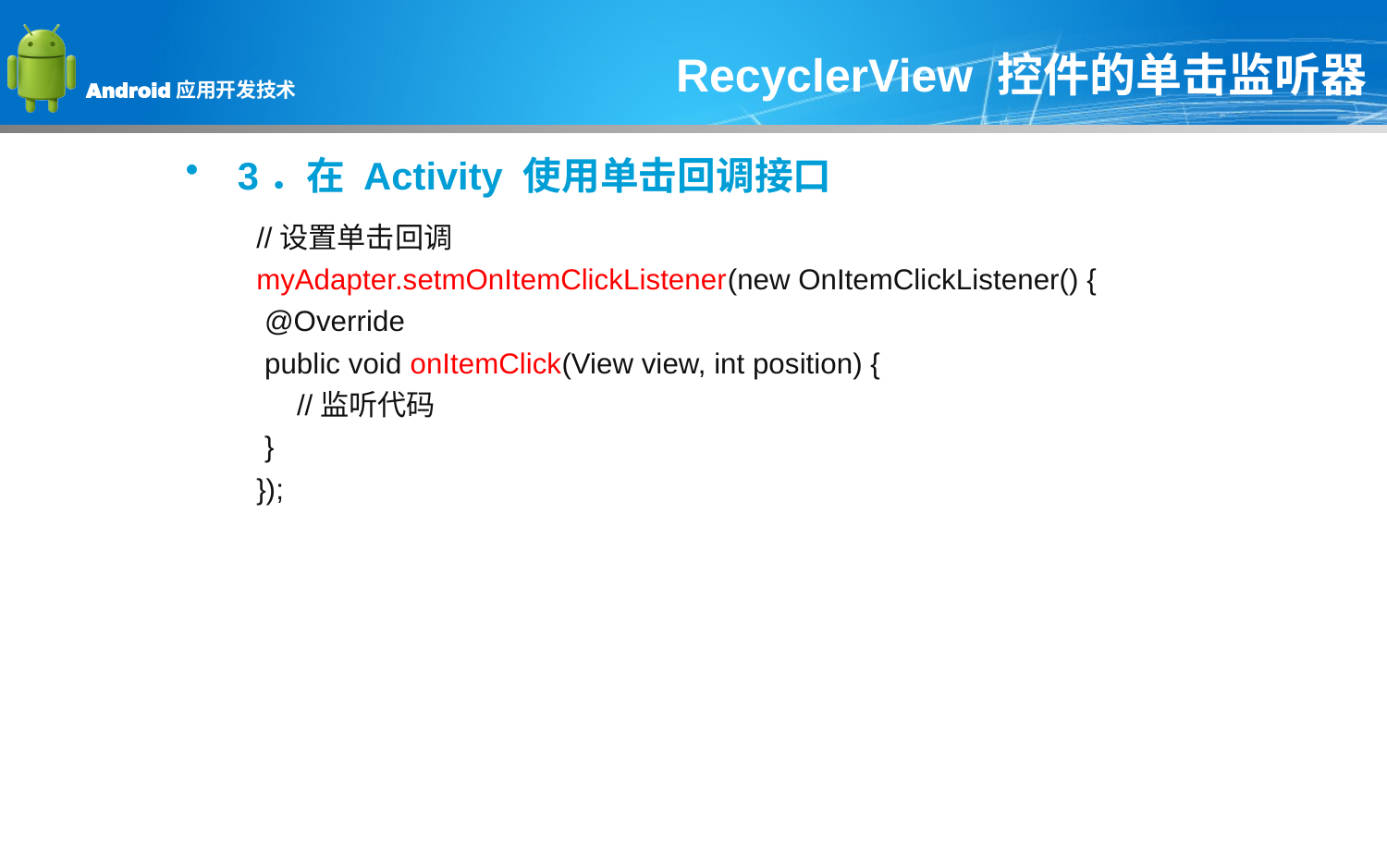

RecyclerView 控件的单击监听器
3．在 Activity 使用单击回调接口
//设置单击回调
myAdapter.setmOnItemClickListener(new OnItemClickListener() {
 @Override
 public void onItemClick(View view, int position) {
     //监听代码
 }
});